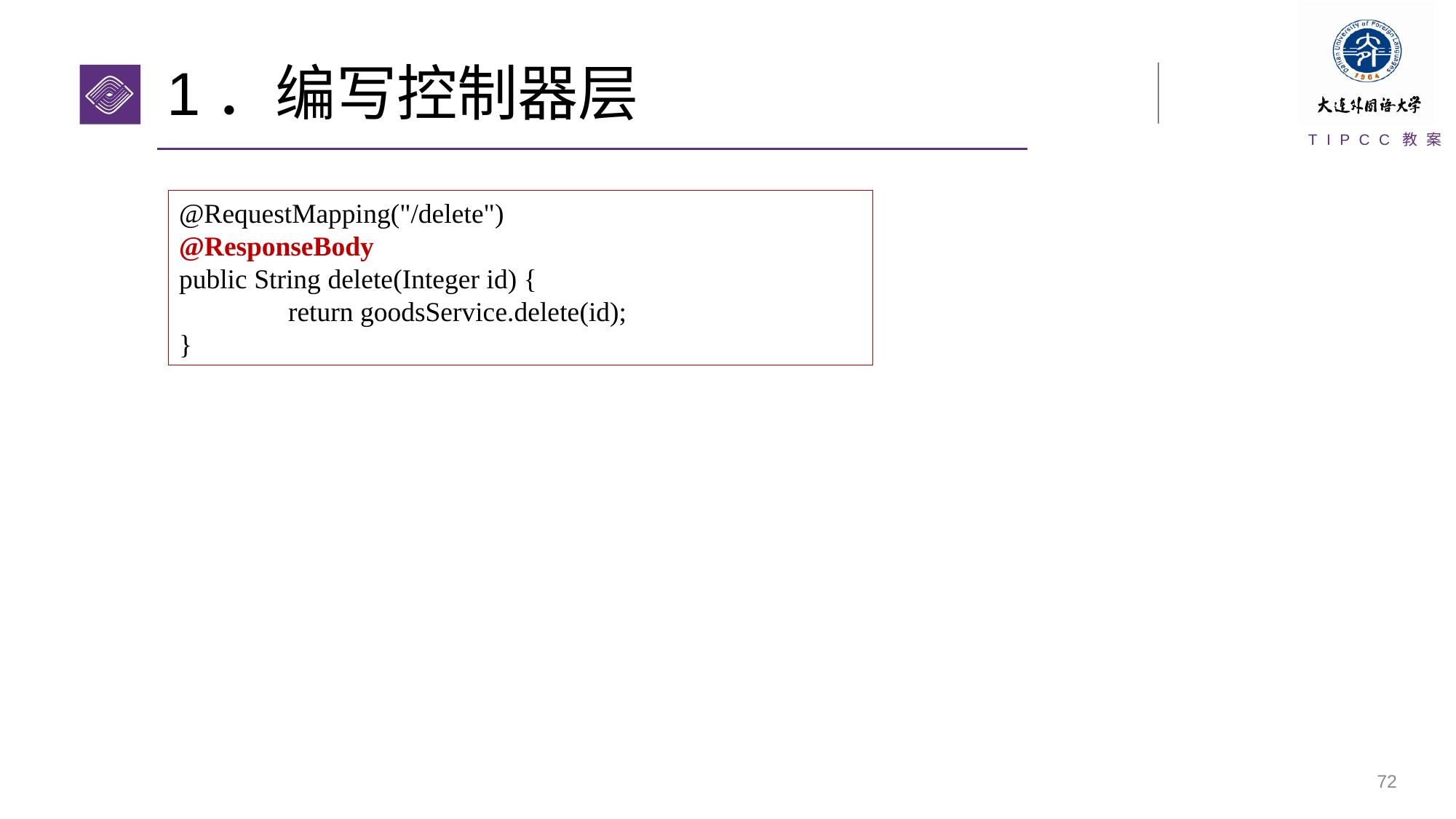

# 1．编写控制器层
@RequestMapping("/delete")
@ResponseBody
public String delete(Integer id) {
	return goodsService.delete(id);
}
72